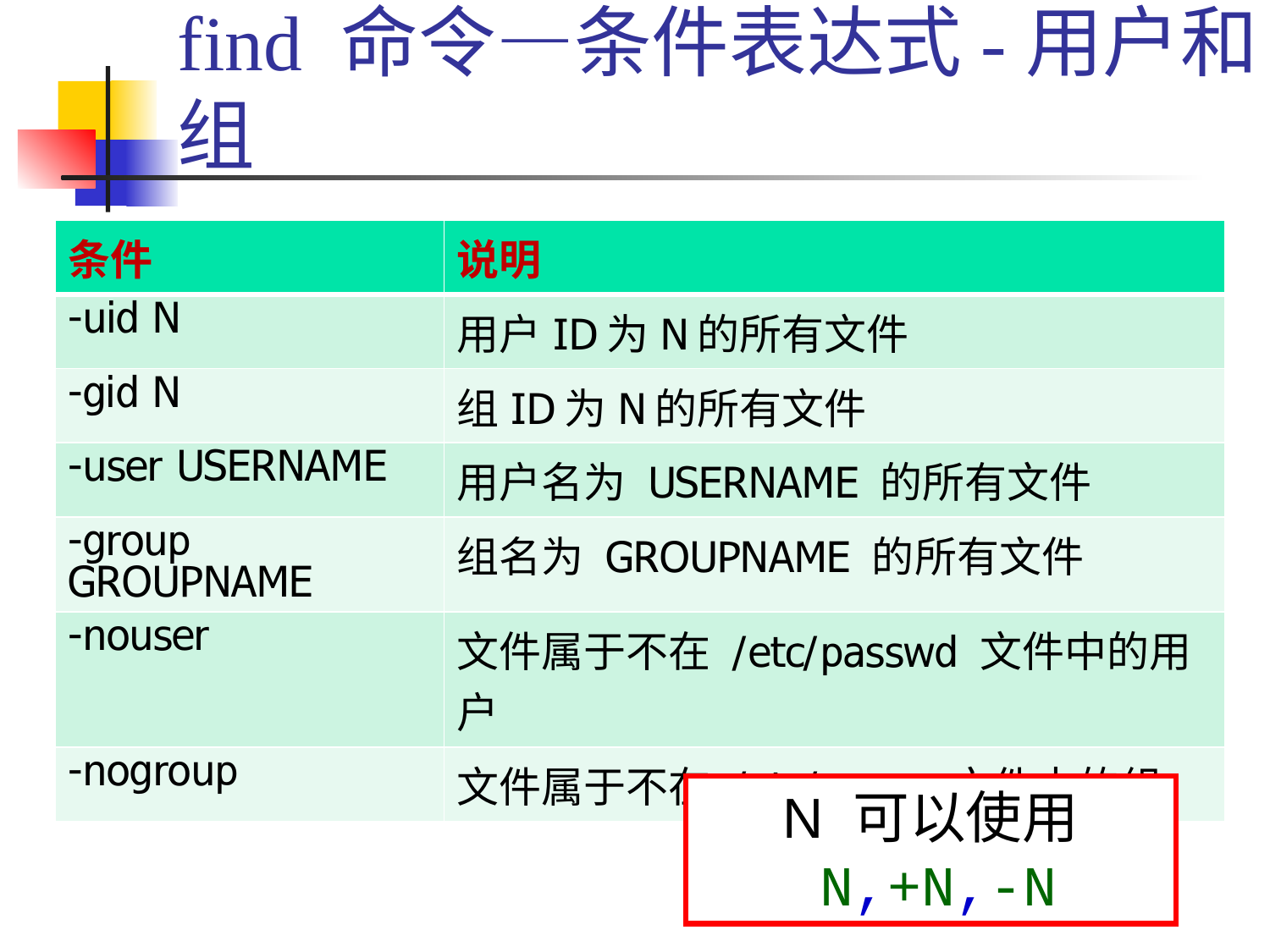

# find 命令—条件表达式-用户和组
| 条件 | 说明 |
| --- | --- |
| -uid N | 用户ID为N的所有文件 |
| -gid N | 组ID为N的所有文件 |
| -user USERNAME | 用户名为 USERNAME 的所有文件 |
| -group GROUPNAME | 组名为 GROUPNAME 的所有文件 |
| -nouser | 文件属于不在 /etc/passwd 文件中的用户 |
| -nogroup | 文件属于不在 /etc/group 文件中的组 |
N 可以使用
 N,+N,-N